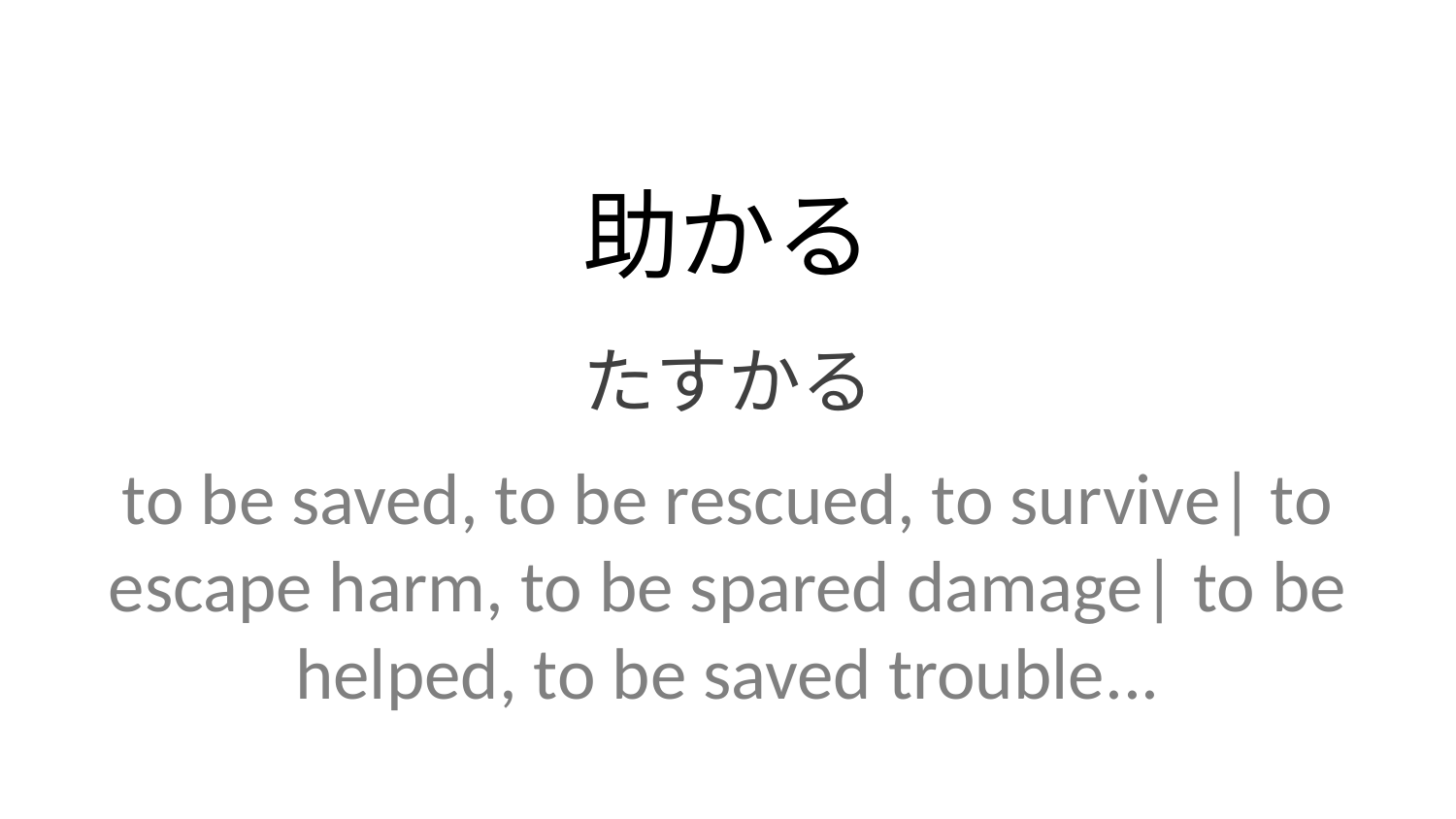

助かる

たすかる
to be saved, to be rescued, to survive| to escape harm, to be spared damage| to be helped, to be saved trouble...